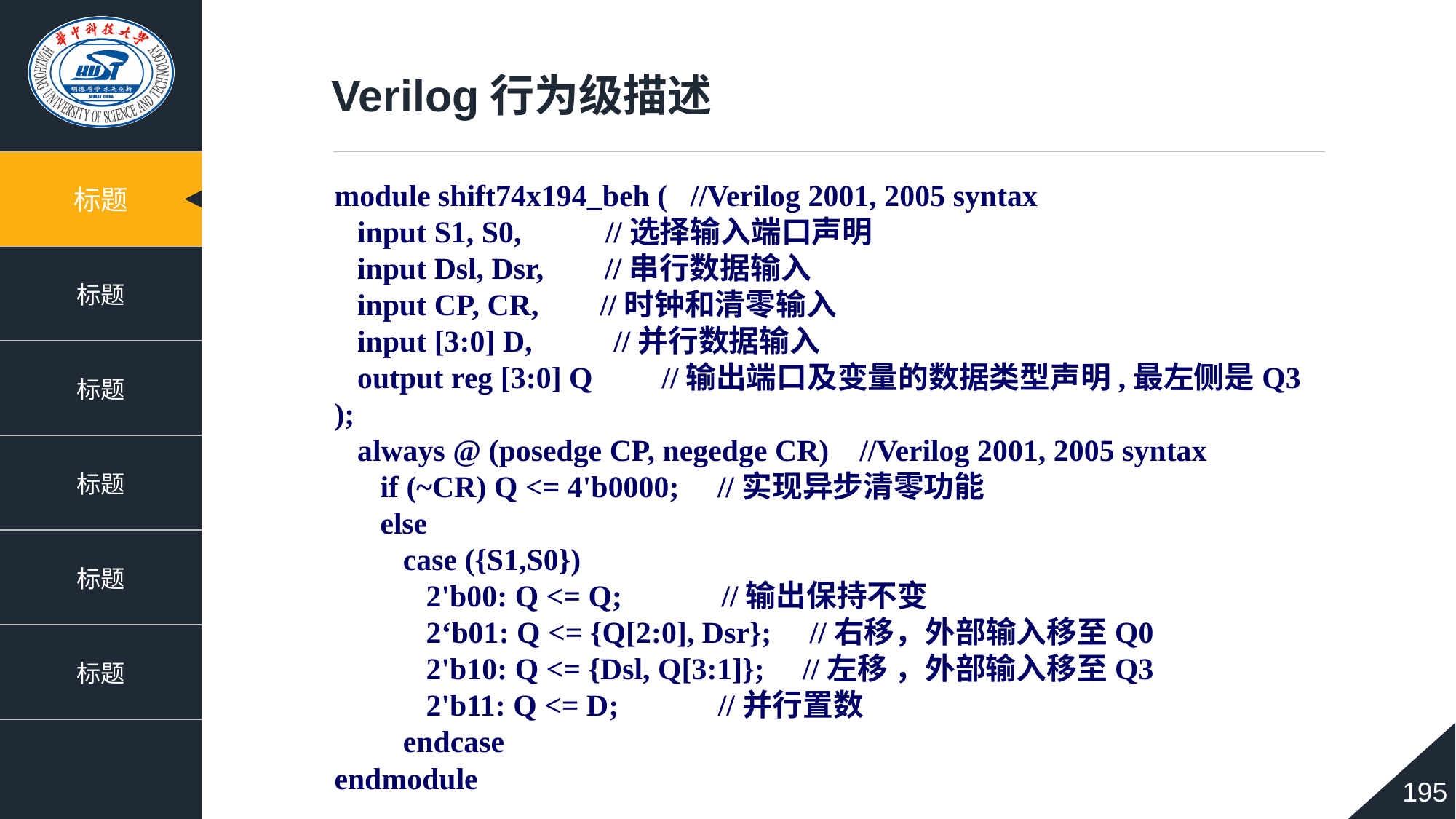

Verilog行为级描述
module shift74x194_beh (   //Verilog 2001, 2005 syntax
   input S1, S0,           //选择输入端口声明
   input Dsl, Dsr,        //串行数据输入
   input CP, CR,        //时钟和清零输入
   input [3:0] D, 	        //并行数据输入
   output reg [3:0] Q	//输出端口及变量的数据类型声明,最左侧是Q3
);
   always @ (posedge CP, negedge CR)    //Verilog 2001, 2005 syntax
      if (~CR) Q <= 4'b0000;     //实现异步清零功能
      else
         case ({S1,S0})
            2'b00: Q <= Q;             //输出保持不变
            2‘b01: Q <= {Q[2:0], Dsr};     //右移，外部输入移至Q0
            2'b10: Q <= {Dsl, Q[3:1]};     //左移 ，外部输入移至Q3
            2'b11: Q <= D;             //并行置数
         endcase
endmodule